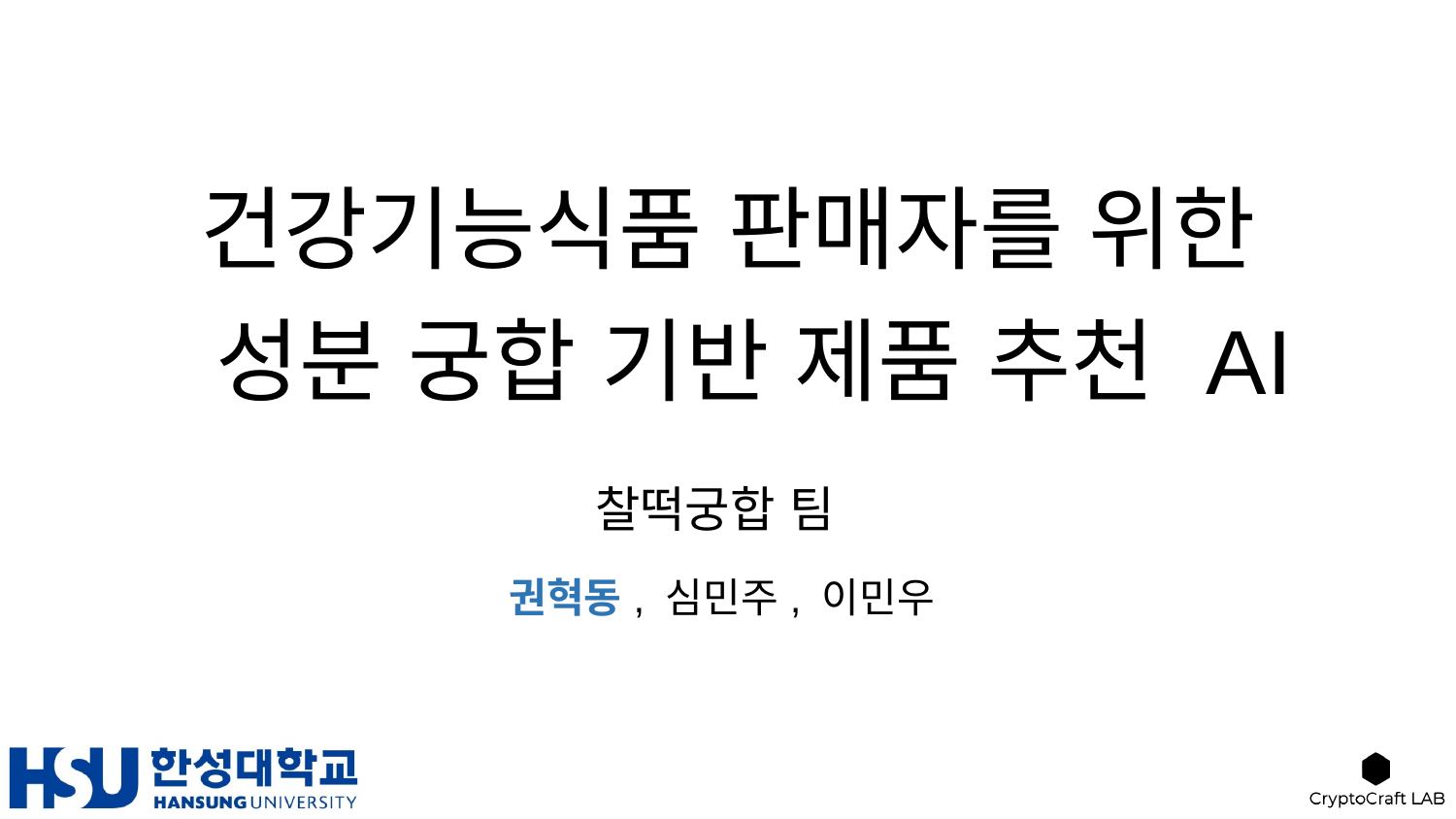

# 건강기능식품 판매자를 위한
 성분 궁합 기반 제품 추천 AI
찰떡궁합 팀

권혁동, 심민주, 이민우